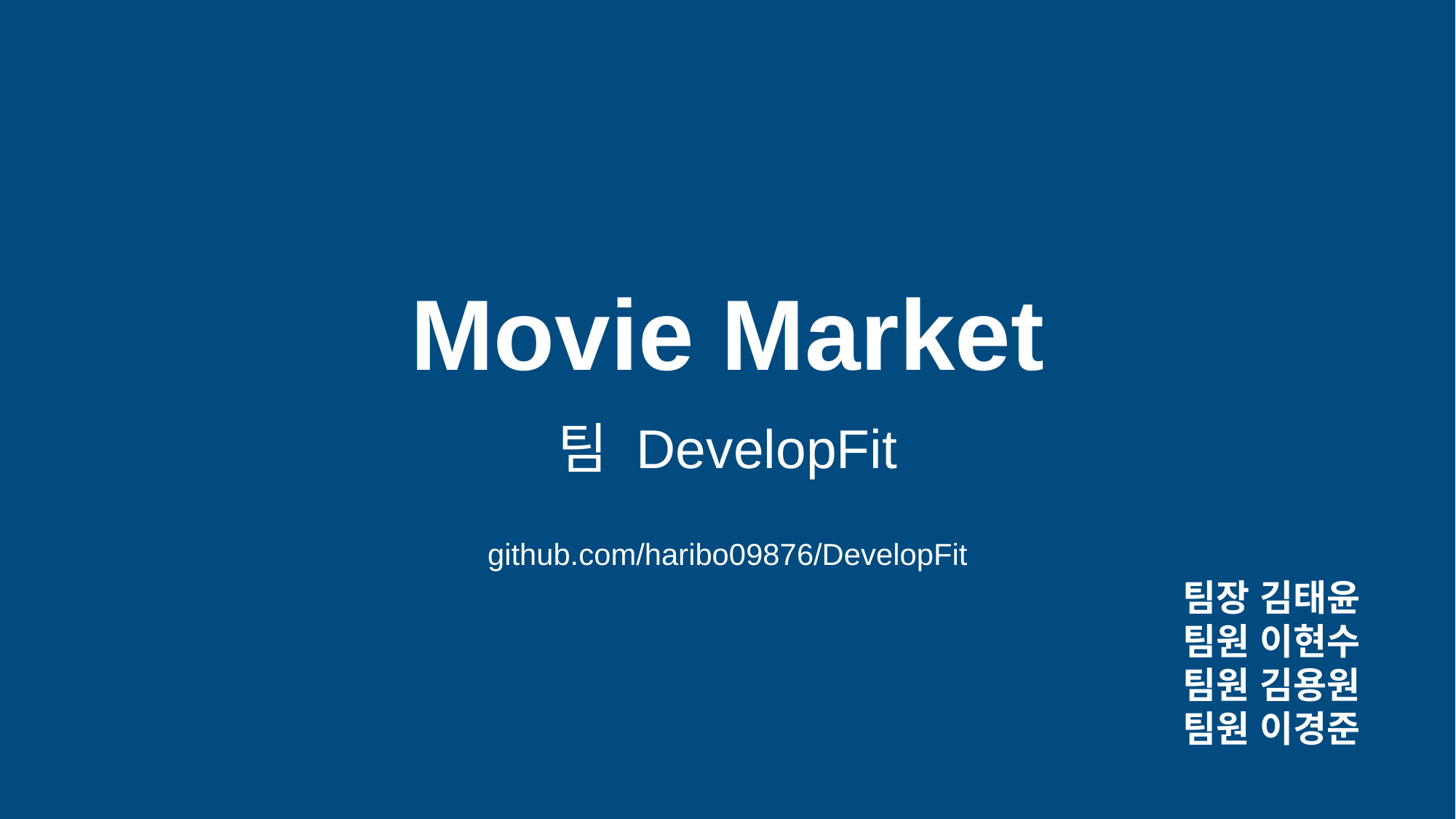

Movie Market
팀 DevelopFit
github.com/haribo09876/DevelopFit
팀장 김태윤
팀원 이현수
팀원 김용원
팀원 이경준